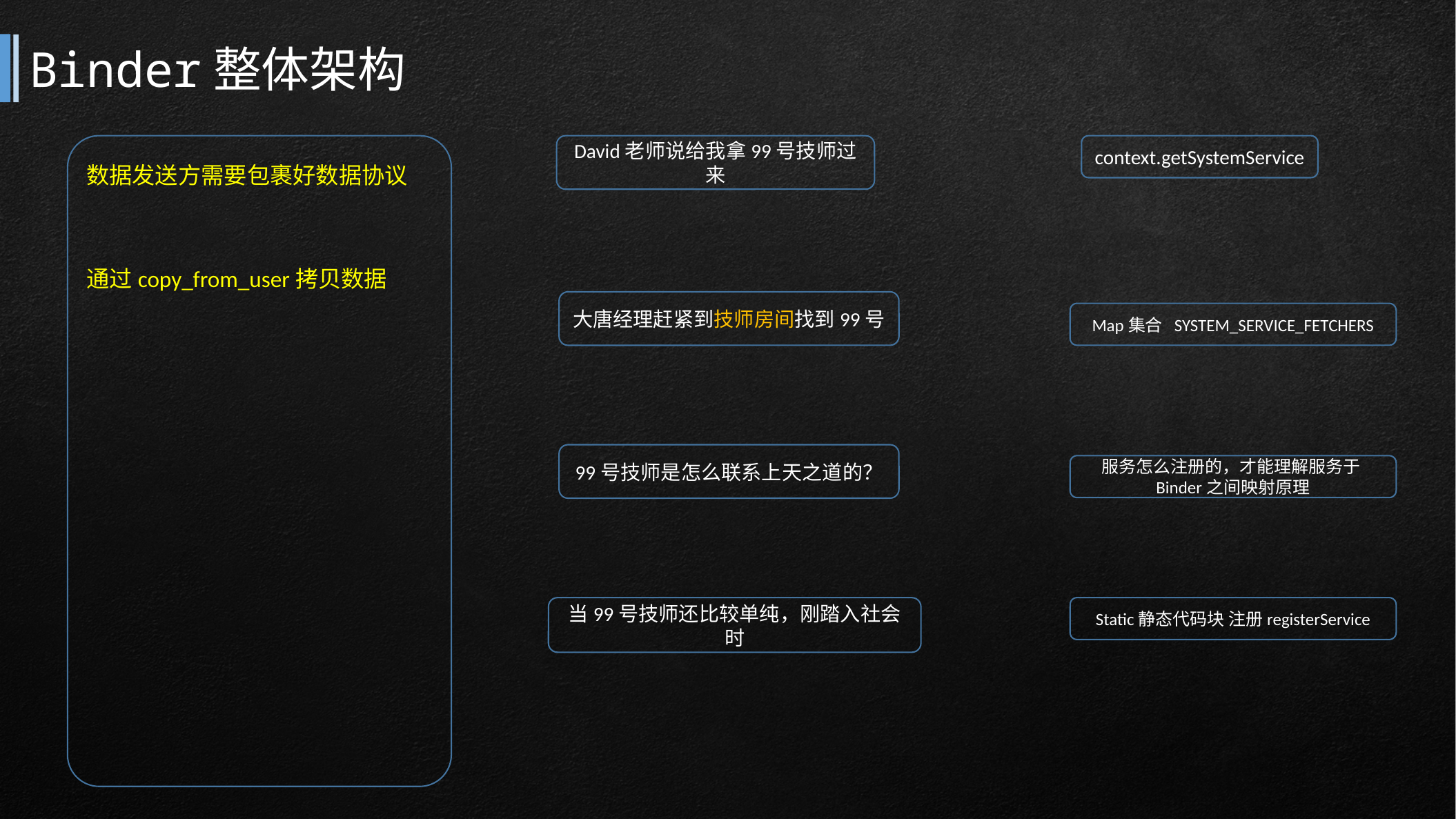

# Binder整体架构

David老师说给我拿99号技师过来
context.getSystemService
数据发送方需要包裹好数据协议

通过copy_from_user拷贝数据
大唐经理赶紧到技师房间找到99号
Map集合  SYSTEM_SERVICE_FETCHERS
99号技师是怎么联系上天之道的？
服务怎么注册的，才能理解服务于Binder之间映射原理
当99号技师还比较单纯，刚踏入社会时
Static静态代码块 注册registerService